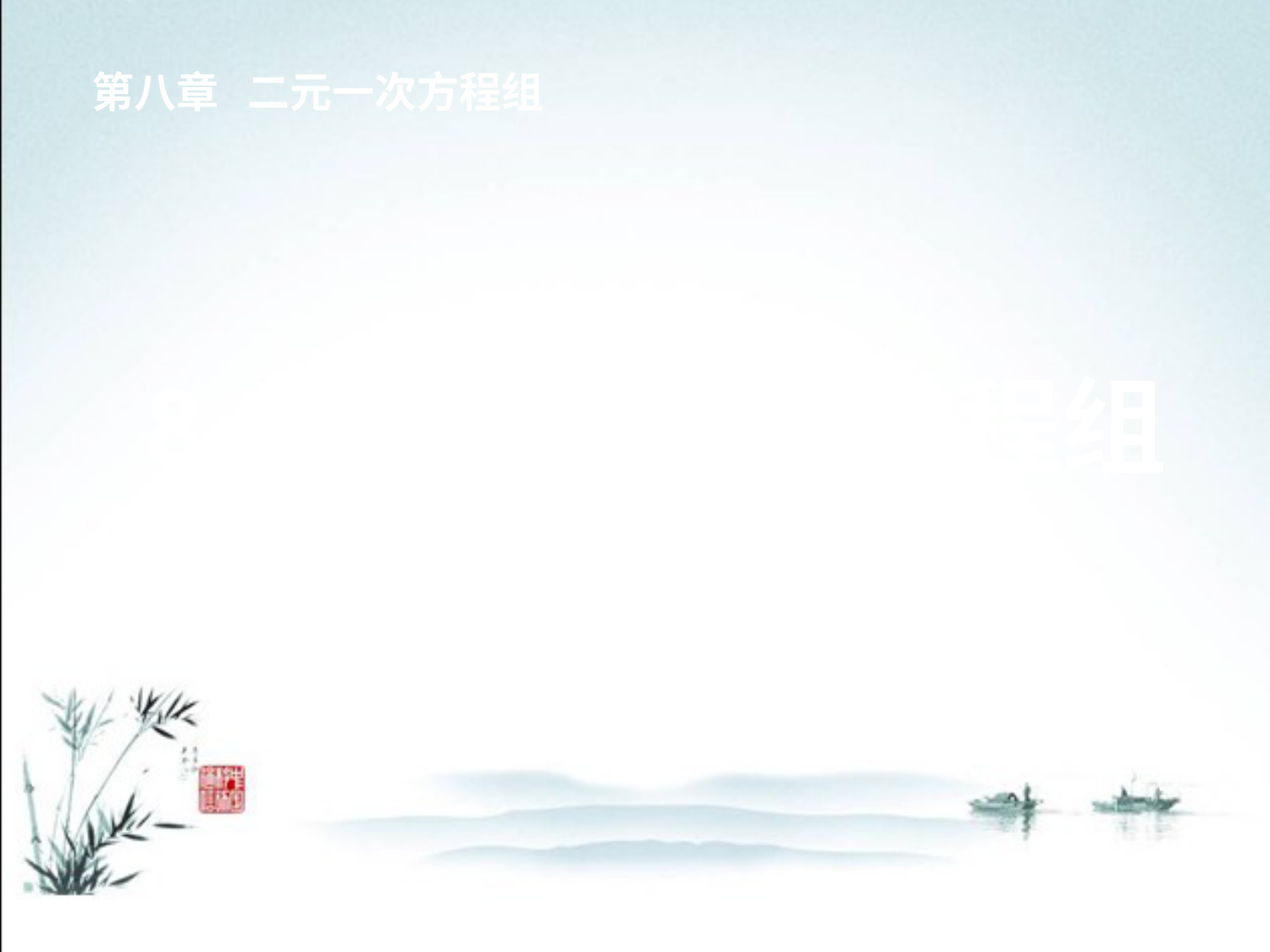

第八章   二元一次方程组
| 8.4 三元一次方程组的解法 |
| --- |